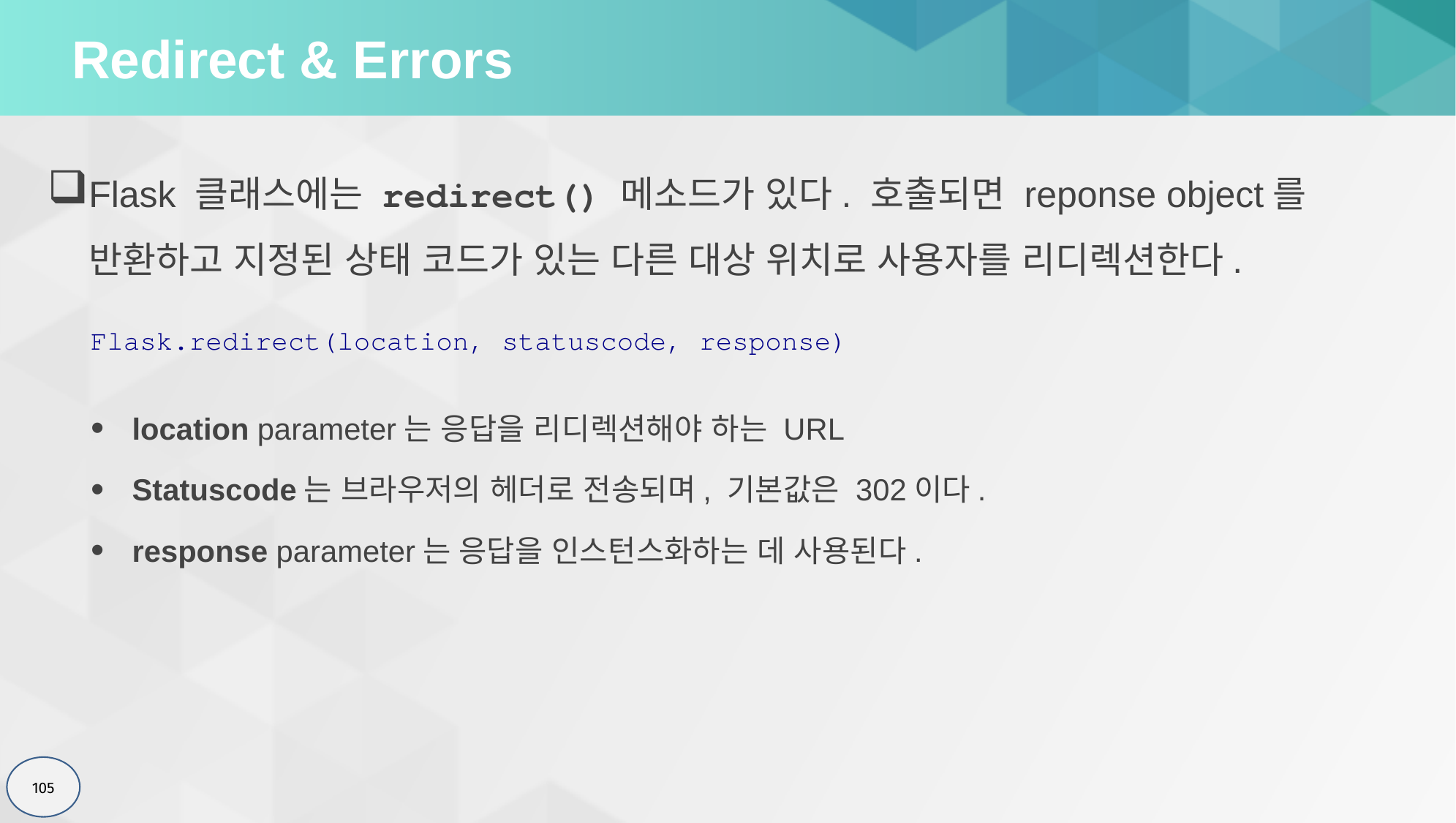

# Redirect & Errors
Flask 클래스에는 redirect() 메소드가 있다. 호출되면 reponse object를 반환하고 지정된 상태 코드가 있는 다른 대상 위치로 사용자를 리디렉션한다.
Flask.redirect(location, statuscode, response)
location parameter는 응답을 리디렉션해야 하는 URL
Statuscode는 브라우저의 헤더로 전송되며, 기본값은 302이다.
response parameter는 응답을 인스턴스화하는 데 사용된다.